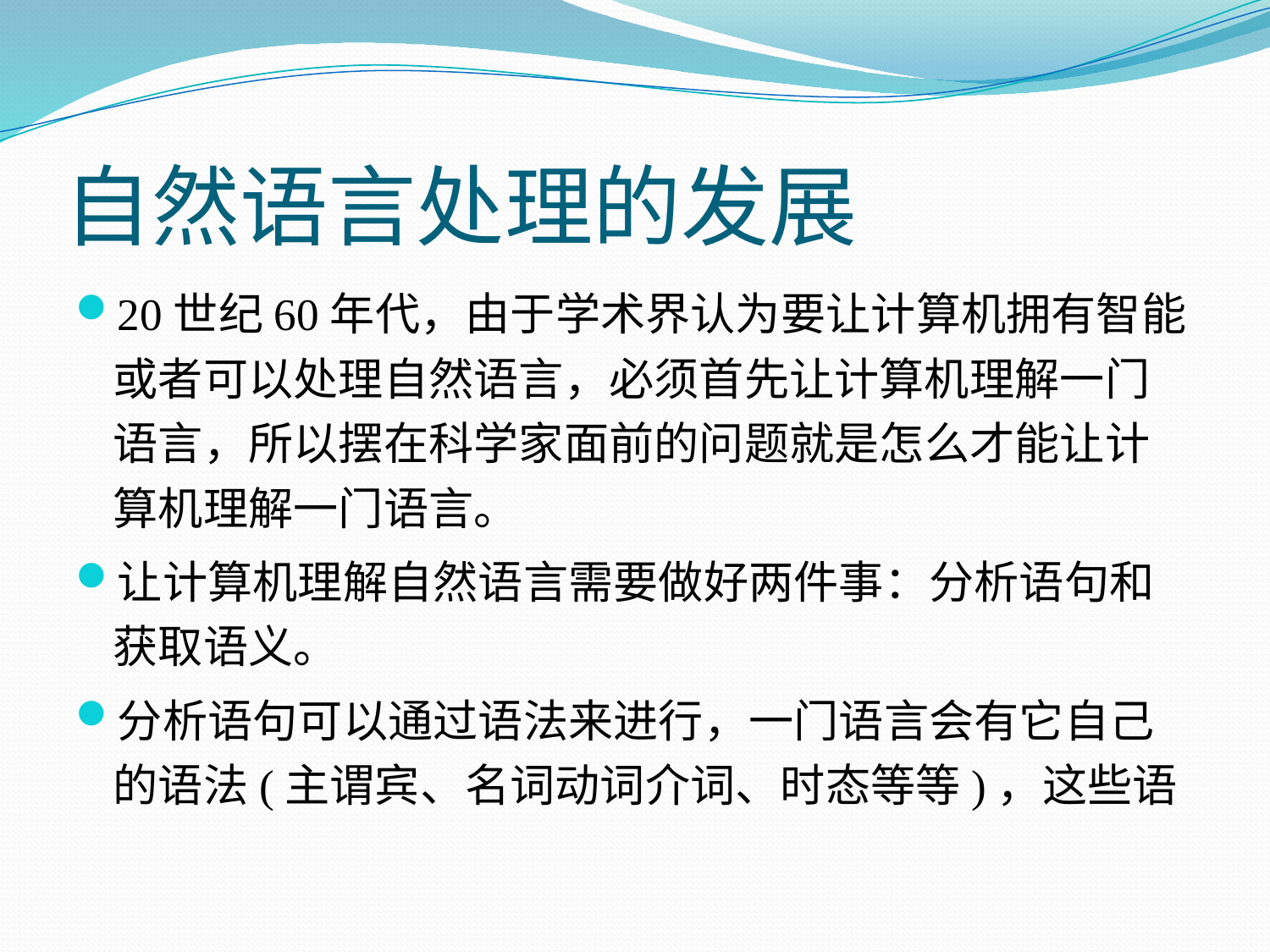

# 自然语言处理的发展
20世纪60年代，由于学术界认为要让计算机拥有智能或者可以处理自然语言，必须首先让计算机理解一门语言，所以摆在科学家面前的问题就是怎么才能让计算机理解一门语言。
让计算机理解自然语言需要做好两件事：分析语句和获取语义。
分析语句可以通过语法来进行，一门语言会有它自己的语法(主谓宾、名词动词介词、时态等等)，这些语